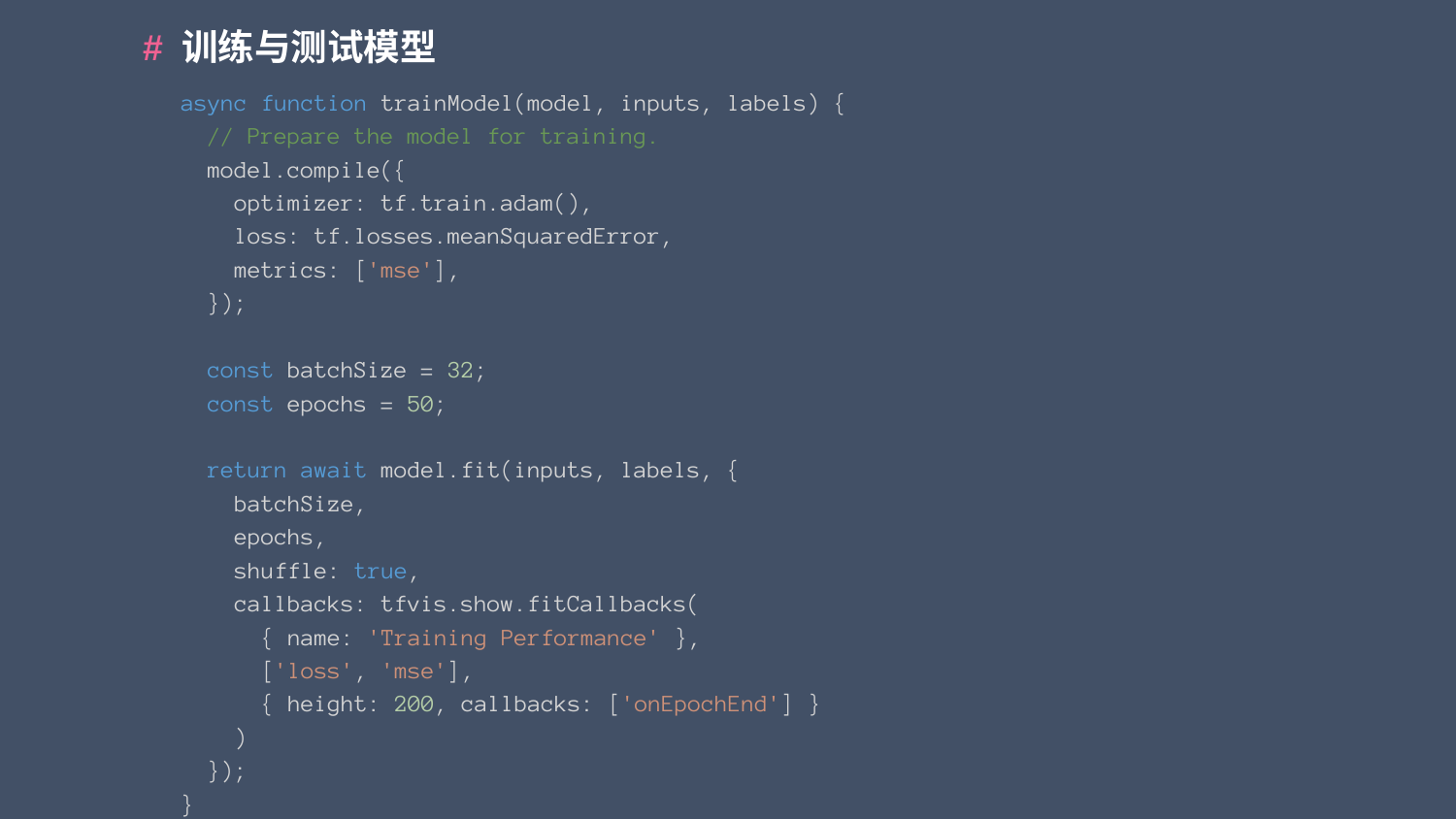

# 训练与测试模型
  async function trainModel(model, inputs, labels) {
    // Prepare the model for training.
    model.compile({
      optimizer: tf.train.adam(),
      loss: tf.losses.meanSquaredError,
      metrics: ['mse'],
    });

    const batchSize = 32;
    const epochs = 50;

    return await model.fit(inputs, labels, {
      batchSize,
      epochs,
      shuffle: true,
      callbacks: tfvis.show.fitCallbacks(
        { name: 'Training Performance' },
        ['loss', 'mse'],
        { height: 200, callbacks: ['onEpochEnd'] }
      )
    });
  }